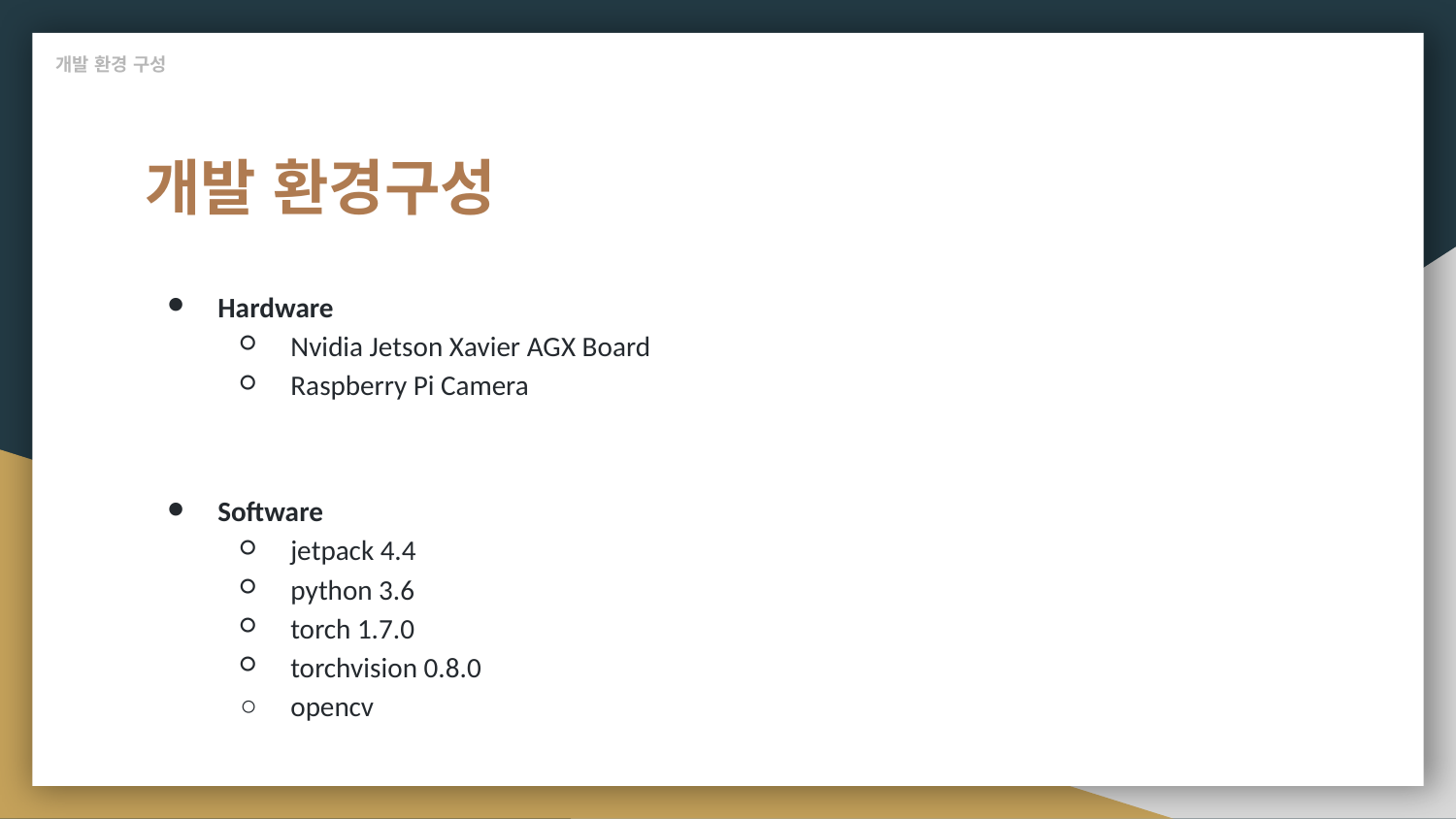

개발 환경 구성
# 개발 환경구성
Hardware
Nvidia Jetson Xavier AGX Board
Raspberry Pi Camera

Software
jetpack 4.4
python 3.6
torch 1.7.0
torchvision 0.8.0
opencv